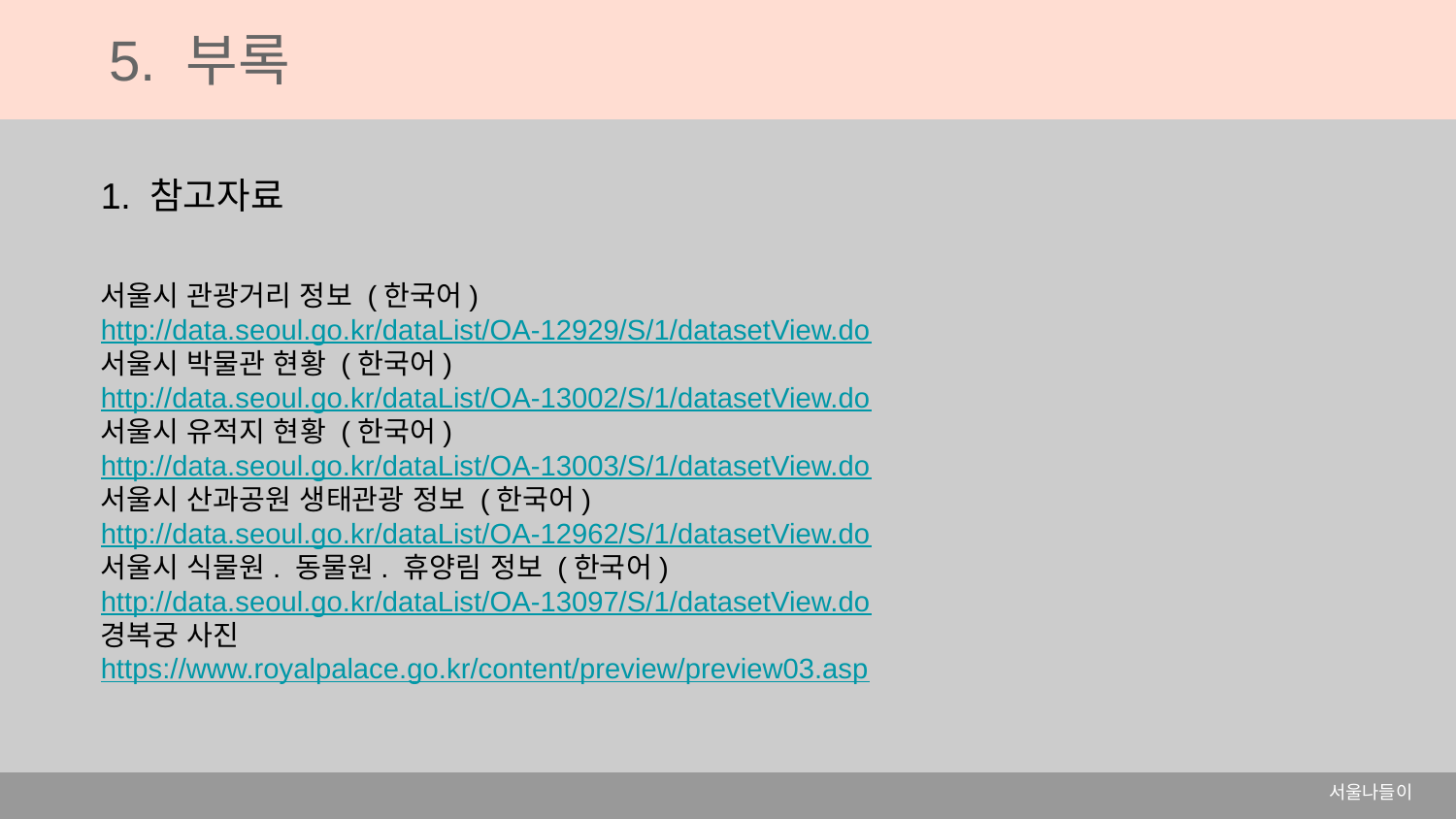

5. 부록
1. 참고자료
서울시 관광거리 정보 (한국어)
http://data.seoul.go.kr/dataList/OA-12929/S/1/datasetView.do
서울시 박물관 현황 (한국어)
http://data.seoul.go.kr/dataList/OA-13002/S/1/datasetView.do
서울시 유적지 현황 (한국어)
http://data.seoul.go.kr/dataList/OA-13003/S/1/datasetView.do
서울시 산과공원 생태관광 정보 (한국어)
http://data.seoul.go.kr/dataList/OA-12962/S/1/datasetView.do
서울시 식물원. 동물원. 휴양림 정보 (한국어)
http://data.seoul.go.kr/dataList/OA-13097/S/1/datasetView.do
경복궁 사진
https://www.royalpalace.go.kr/content/preview/preview03.asp
서울나들이